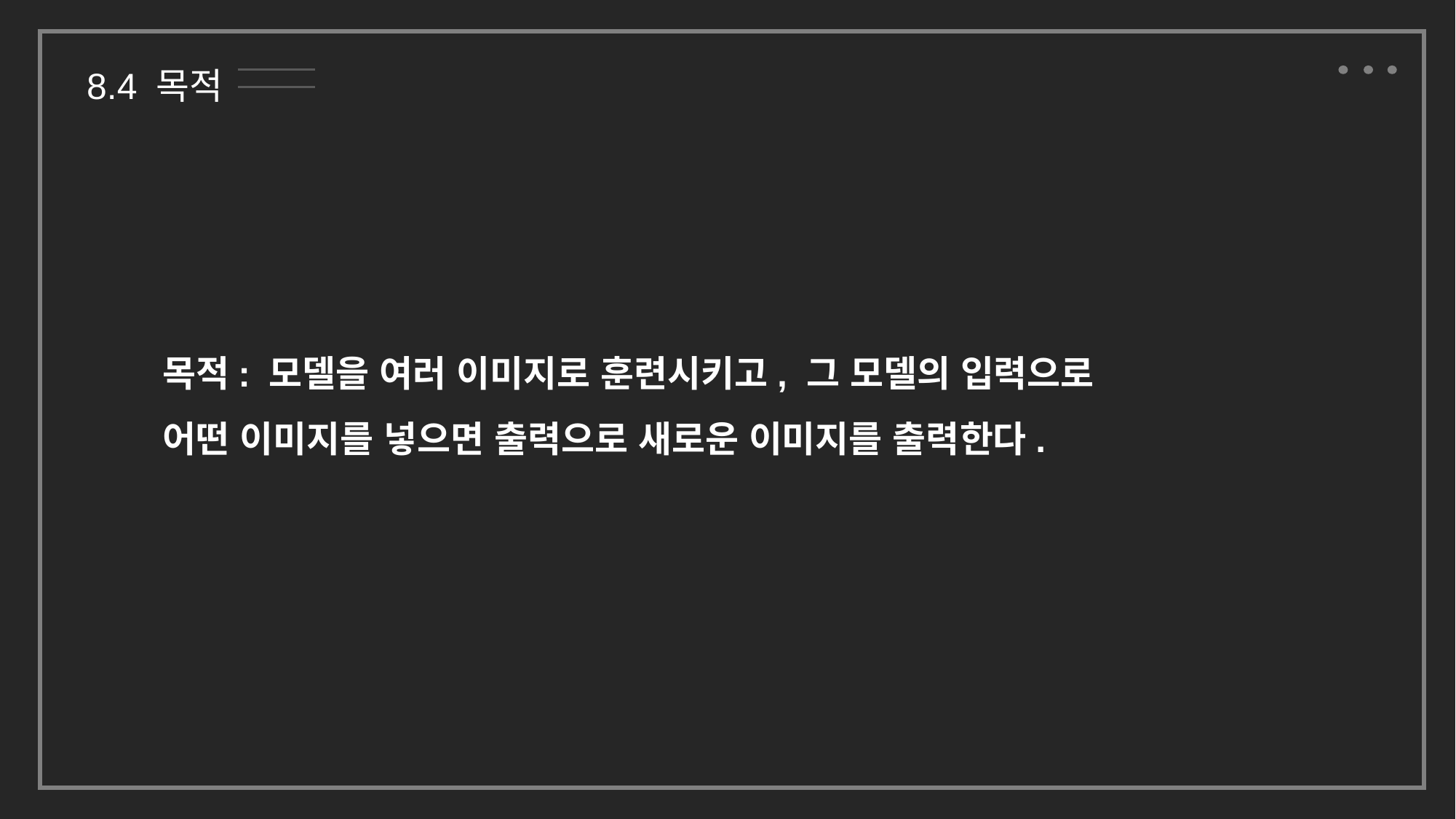

8.4 목적

목적: 모델을 여러 이미지로 훈련시키고, 그 모델의 입력으로
어떤 이미지를 넣으면 출력으로 새로운 이미지를 출력한다.